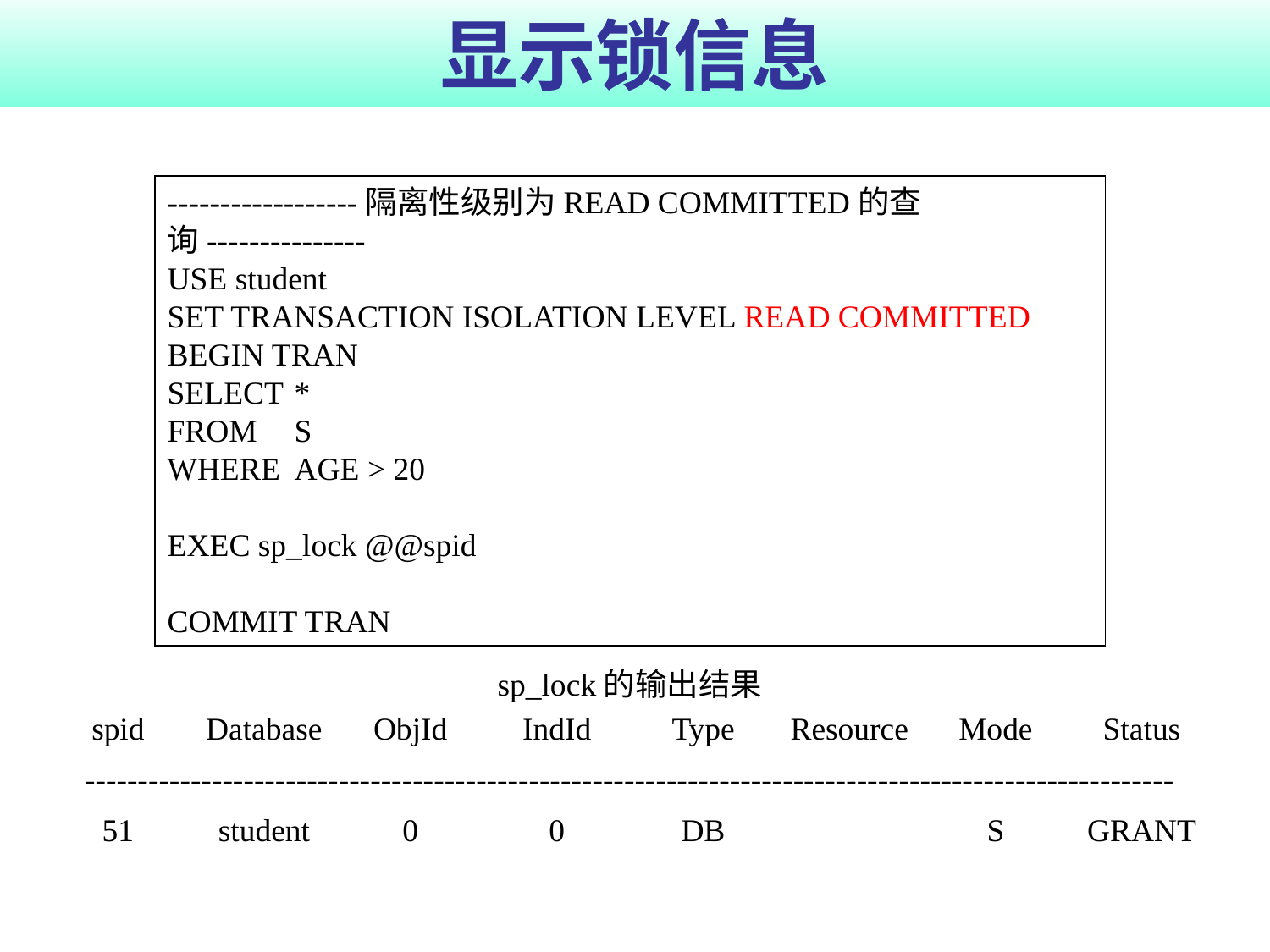

# 显示锁信息
------------------隔离性级别为READ COMMITTED的查询---------------
USE student
SET TRANSACTION ISOLATION LEVEL READ COMMITTED
BEGIN TRAN
SELECT 	*
FROM 	S
WHERE 	AGE > 20

EXEC sp_lock @@spid

COMMIT TRAN
| sp\_lock的输出结果 |  |  |  |  |  |  |  |
| --- | --- | --- | --- | --- | --- | --- | --- |
| spid | Database | ObjId | IndId | Type | Resource | Mode | Status |
| ------------------------------------------------------------------------------------------------------- |  |  |  |  |  |  |  |
| 51 | student | 0 | 0 | DB |  | S | GRANT |